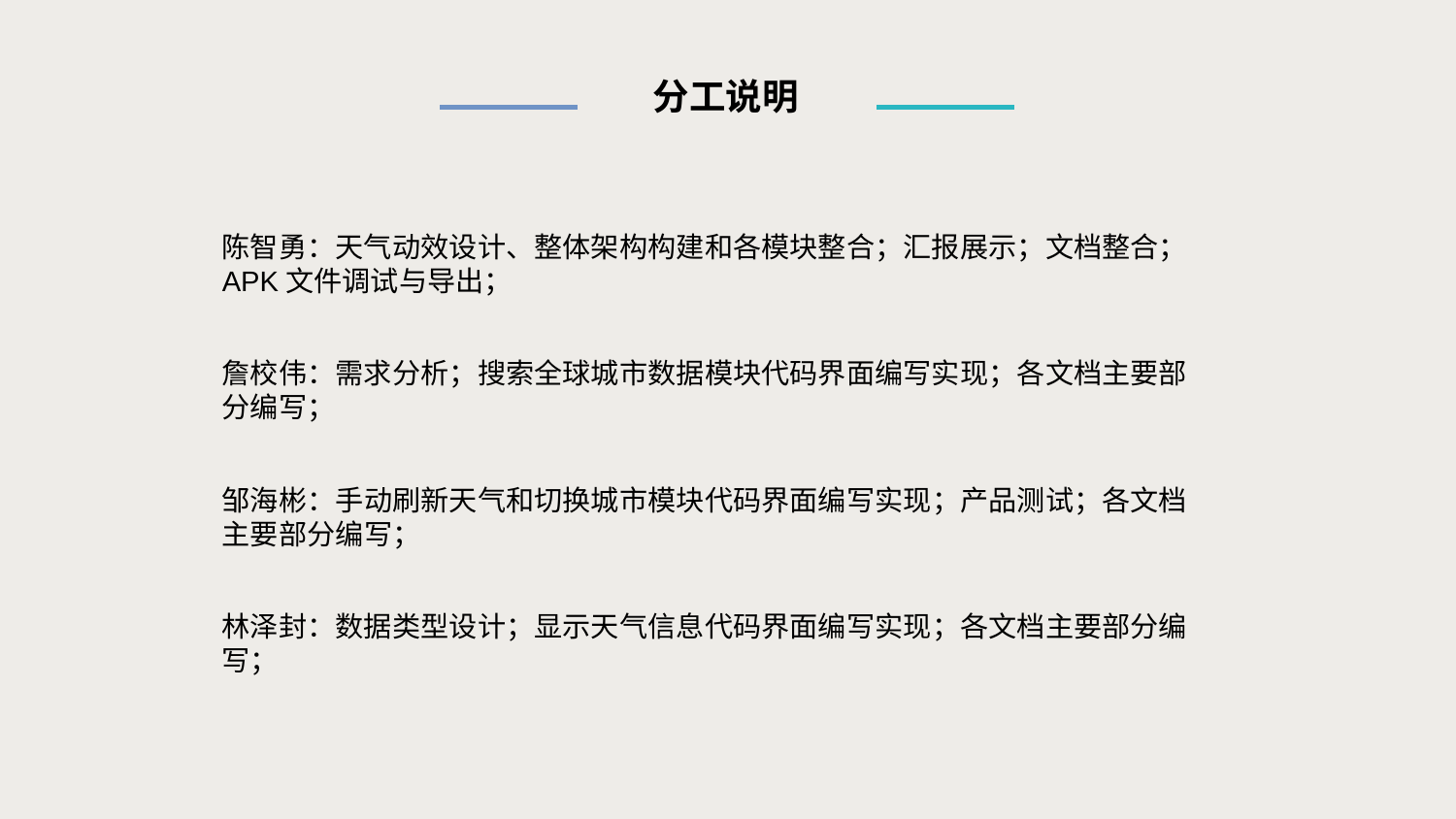

分工说明
陈智勇：天气动效设计、整体架构构建和各模块整合；汇报展示；文档整合；APK文件调试与导出；
詹校伟：需求分析；搜索全球城市数据模块代码界面编写实现；各文档主要部分编写；
邹海彬：手动刷新天气和切换城市模块代码界面编写实现；产品测试；各文档主要部分编写；
林泽封：数据类型设计；显示天气信息代码界面编写实现；各文档主要部分编写；